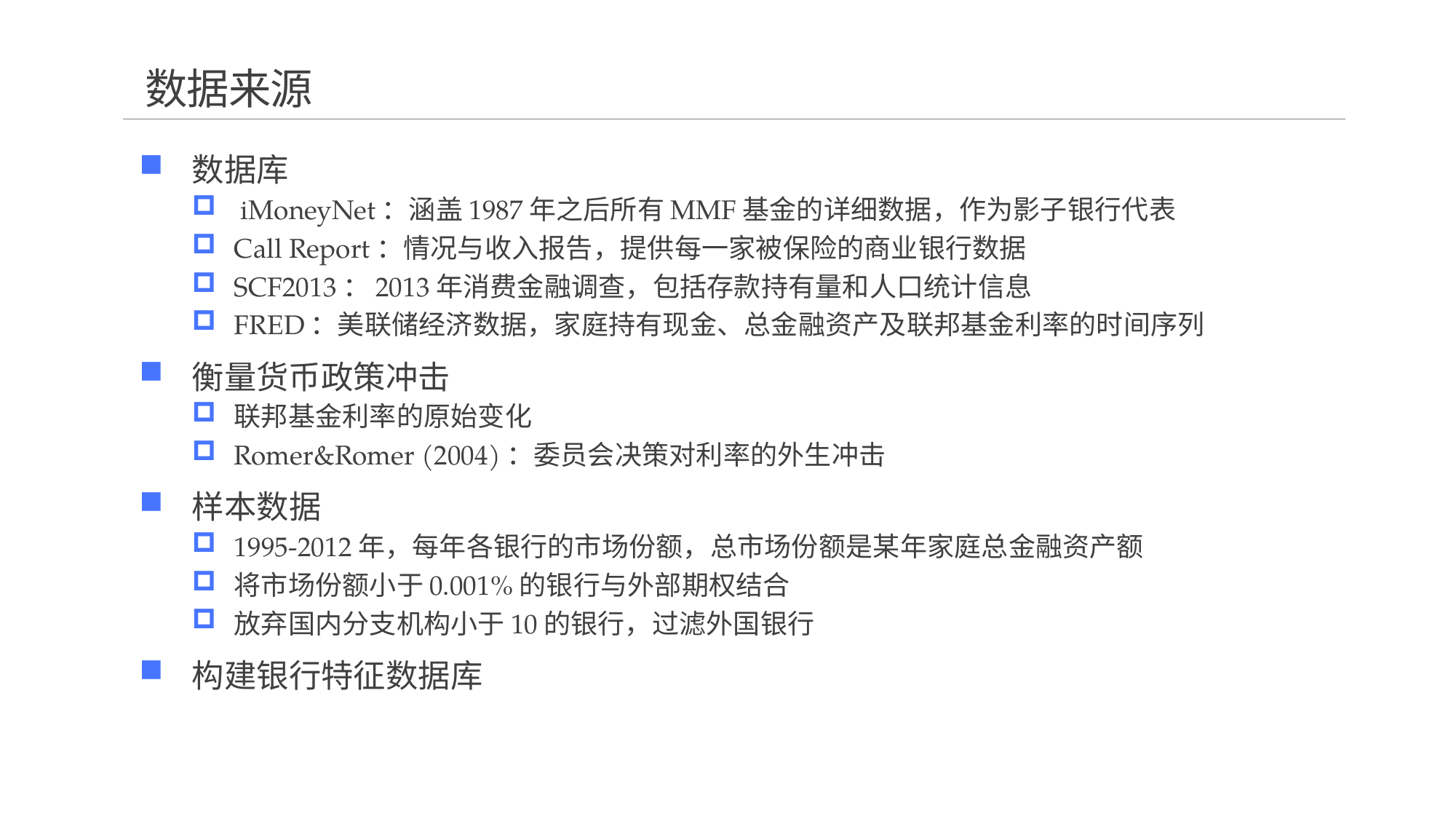

# 数据来源
数据库
 iMoneyNet：涵盖1987年之后所有MMF基金的详细数据，作为影子银行代表
Call Report：情况与收入报告，提供每一家被保险的商业银行数据
SCF2013：2013年消费金融调查，包括存款持有量和人口统计信息
FRED：美联储经济数据，家庭持有现金、总金融资产及联邦基金利率的时间序列
衡量货币政策冲击
联邦基金利率的原始变化
Romer&Romer (2004)：委员会决策对利率的外生冲击
样本数据
1995-2012年，每年各银行的市场份额，总市场份额是某年家庭总金融资产额
将市场份额小于0.001%的银行与外部期权结合
放弃国内分支机构小于10的银行，过滤外国银行
构建银行特征数据库
10